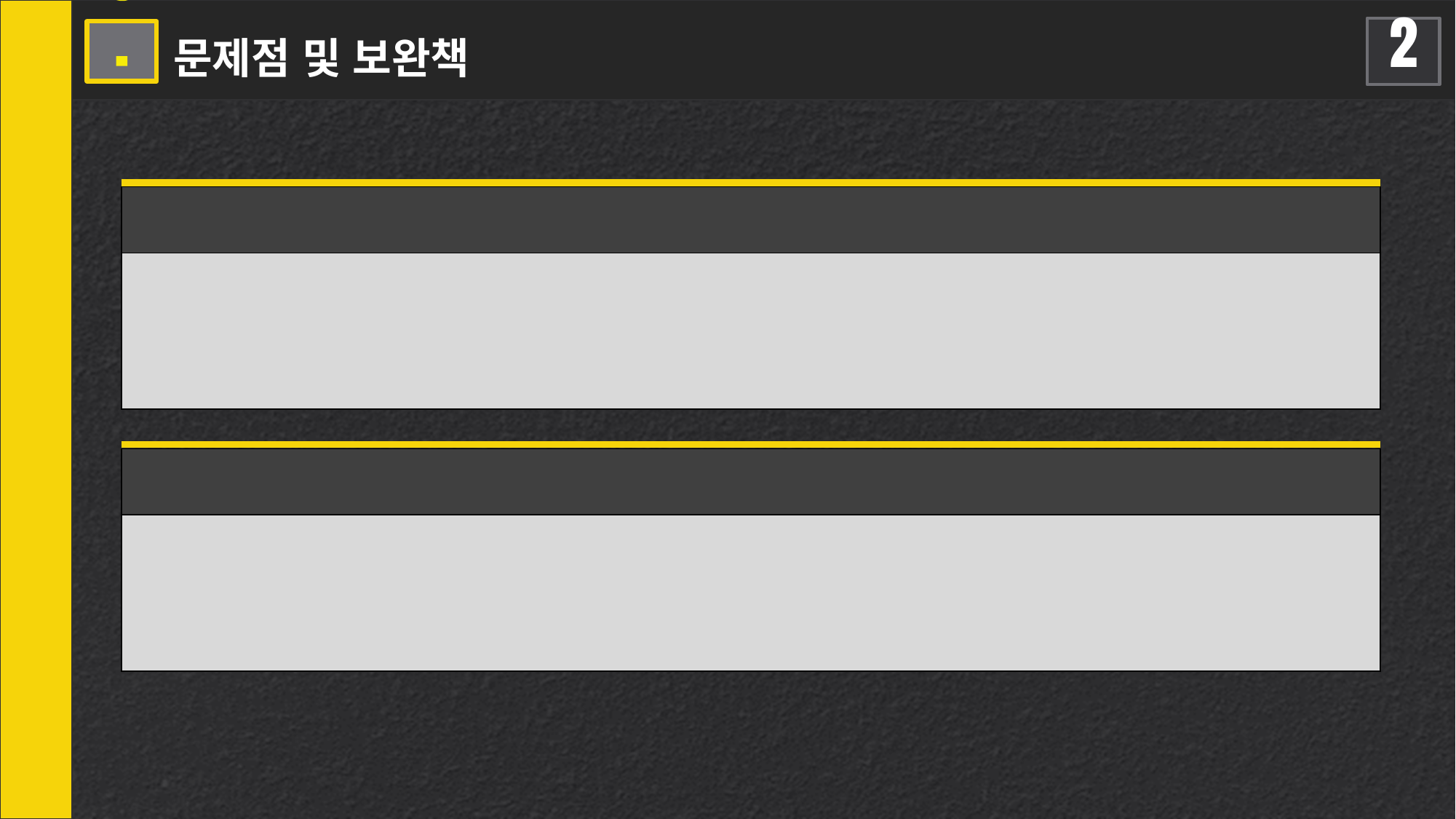

2
6 .
문제점 및 보완책
|  |
| --- |
|  |
|  |
| --- |
|  |